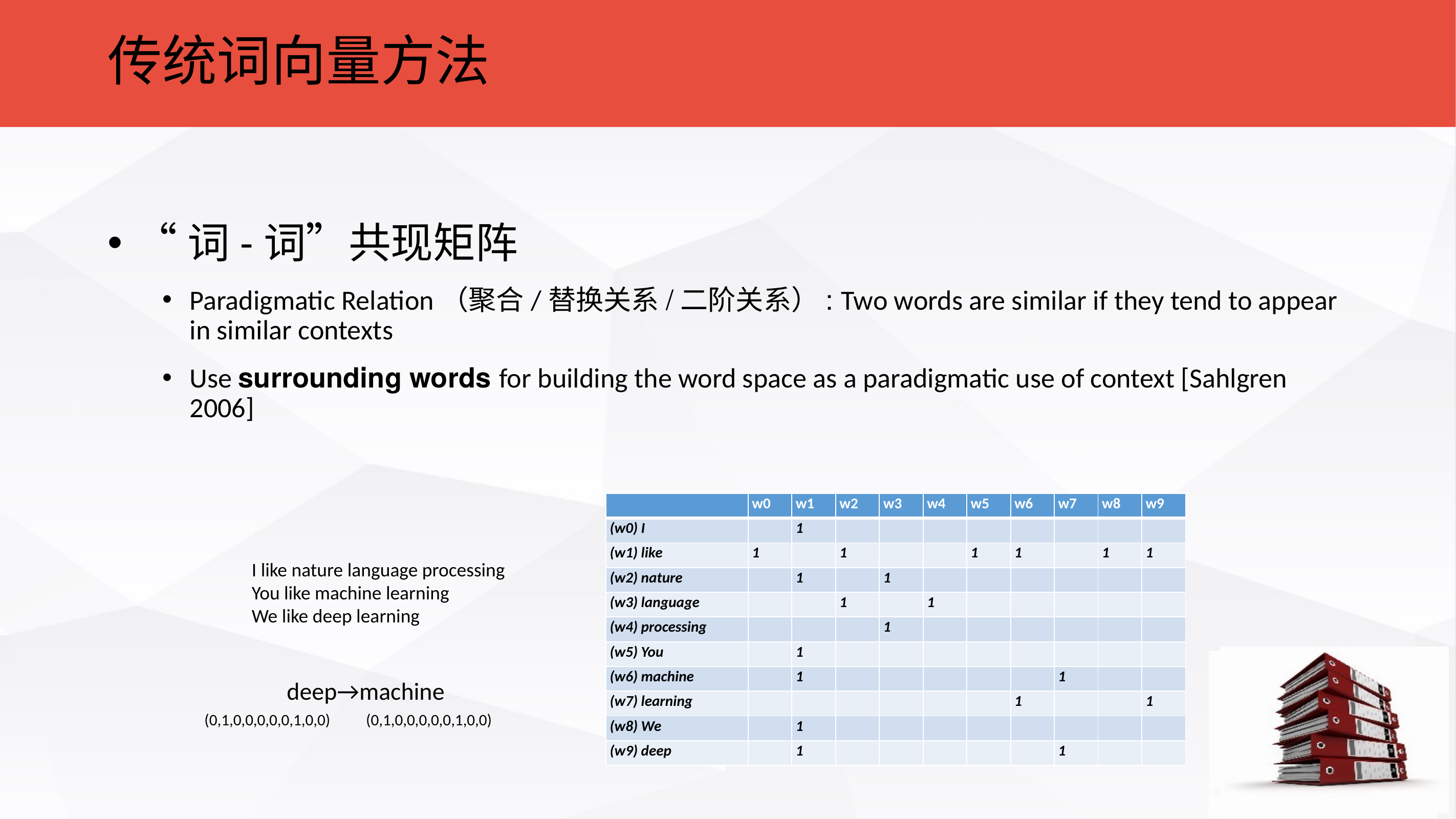

传统词向量方法
“词-词”共现矩阵
Paradigmatic Relation（聚合/替换关系/二阶关系）: Two words are similar if they tend to appear in similar contexts
Use surrounding words for building the word space as a paradigmatic use of context [Sahlgren 2006]
|  | w0 | w1 | w2 | w3 | w4 | w5 | w6 | w7 | w8 | w9 |
| --- | --- | --- | --- | --- | --- | --- | --- | --- | --- | --- |
| (w0) I |  | 1 |  |  |  |  |  |  |  |  |
| (w1) like | 1 |  | 1 |  |  | 1 | 1 |  | 1 | 1 |
| (w2) nature |  | 1 |  | 1 |  |  |  |  |  |  |
| (w3) language |  |  | 1 |  | 1 |  |  |  |  |  |
| (w4) processing |  |  |  | 1 |  |  |  |  |  |  |
| (w5) You |  | 1 |  |  |  |  |  |  |  |  |
| (w6) machine |  | 1 |  |  |  |  |  | 1 |  |  |
| (w7) learning |  |  |  |  |  |  | 1 |  |  | 1 |
| (w8) We |  | 1 |  |  |  |  |  |  |  |  |
| (w9) deep |  | 1 |  |  |  |  |  | 1 |  |  |
I like nature language processing
You like machine learning
We like deep learning
deep→machine
(0,1,0,0,0,0,0,1,0,0)
(0,1,0,0,0,0,0,1,0,0)